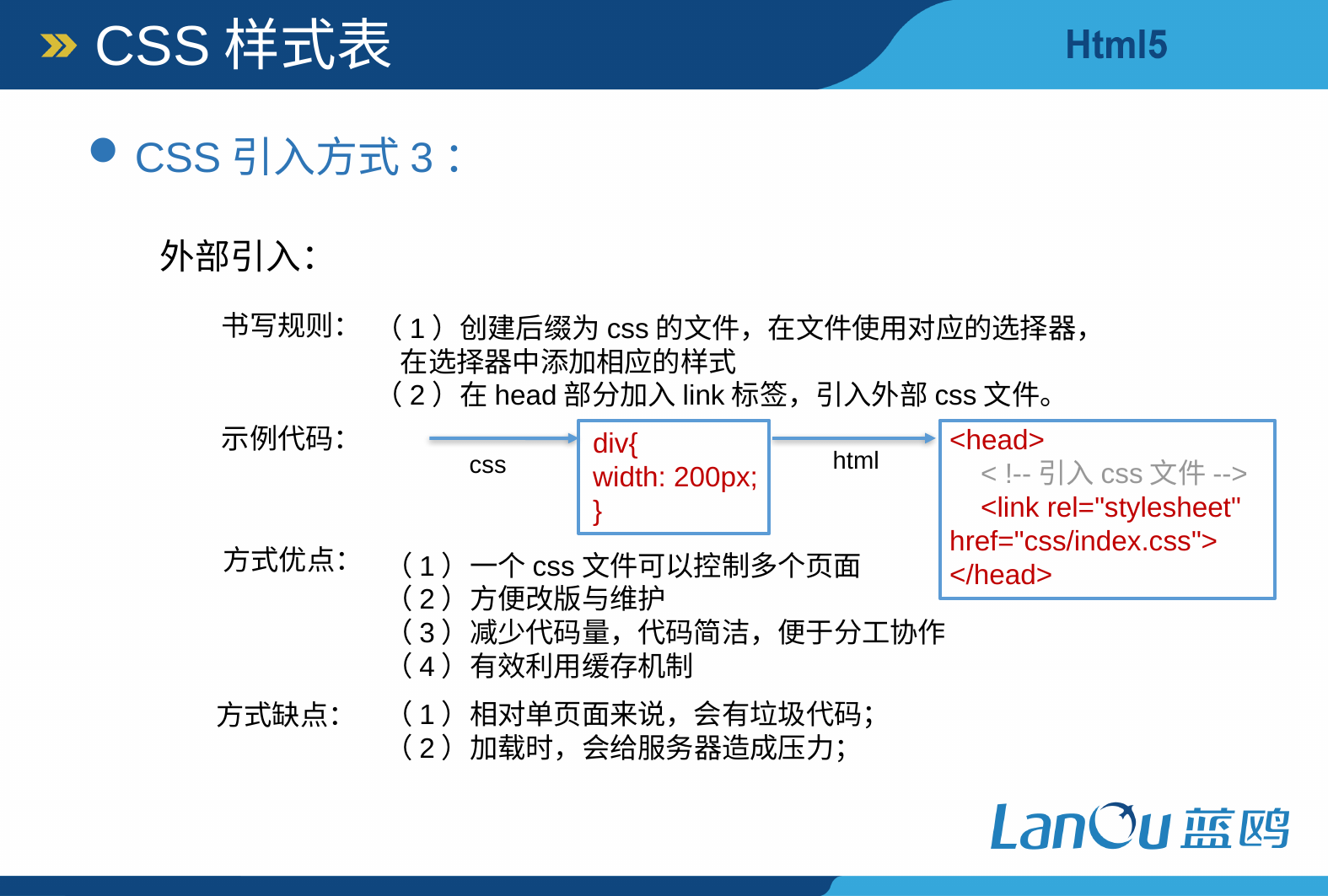

CSS样式表
CSS引入方式3：
外部引入：
书写规则：
（1）创建后缀为css的文件，在文件使用对应的选择器，
   在选择器中添加相应的样式
（2）在head部分加入link标签，引入外部css文件。
示例代码：
<head>
    < !--引入css文件-->
    <link rel="stylesheet"
href="css/index.css">
</head>
div{
width: 200px;
}

html
css
方式优点：
（1）一个css文件可以控制多个页面
（2）方便改版与维护
（3）减少代码量，代码简洁，便于分工协作
（4）有效利用缓存机制
（1）相对单页面来说，会有垃圾代码；
（2）加载时，会给服务器造成压力；
方式缺点：